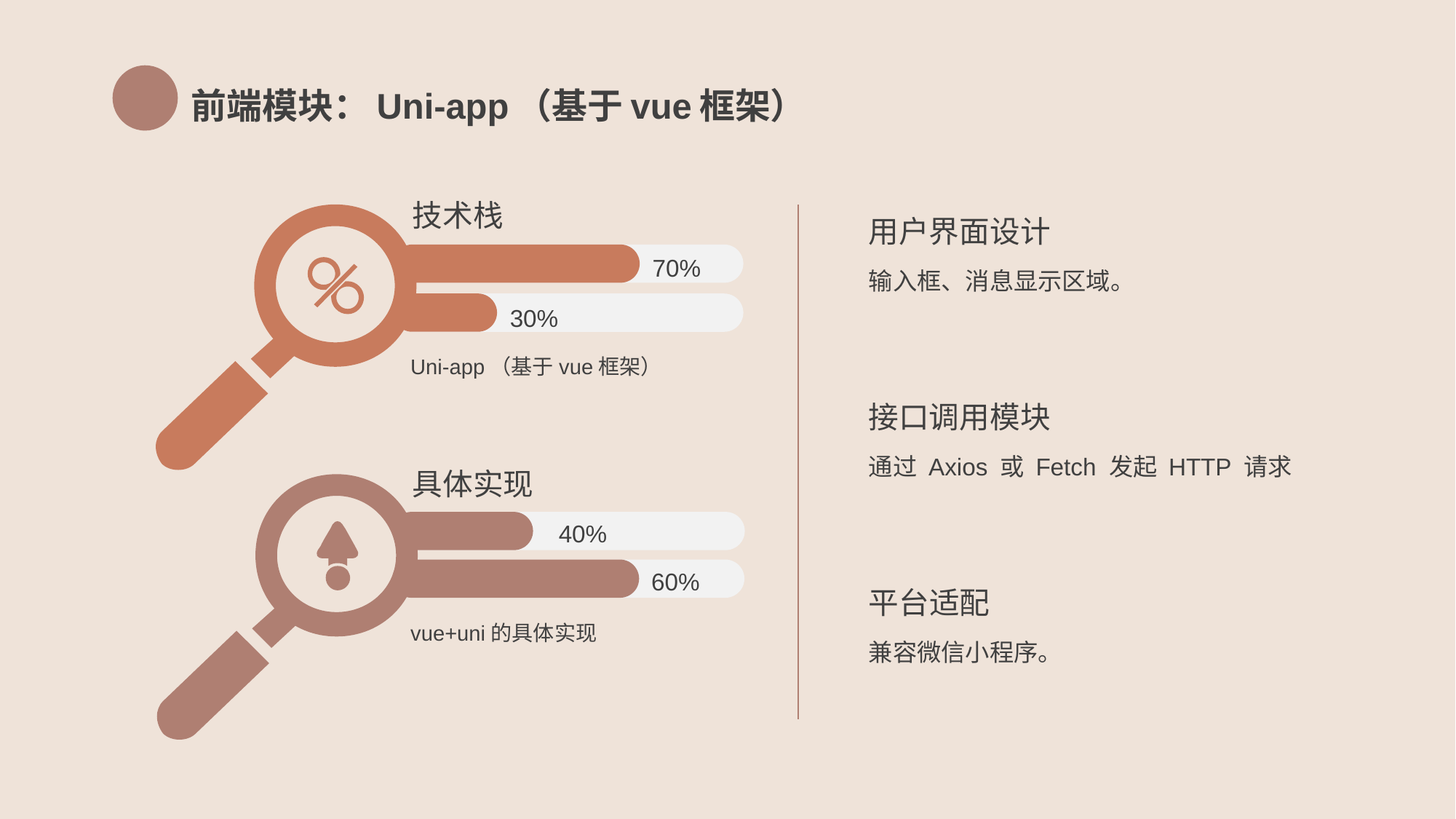

前端模块：Uni-app（基于vue框架）
技术栈

用户界面设计
70%

输入框、消息显示区域。
30%

Uni-app（基于vue框架）
接口调用模块
通过 Axios 或 Fetch 发起 HTTP 请求
具体实现

40%

60%

平台适配
vue+uni的具体实现
兼容微信小程序。